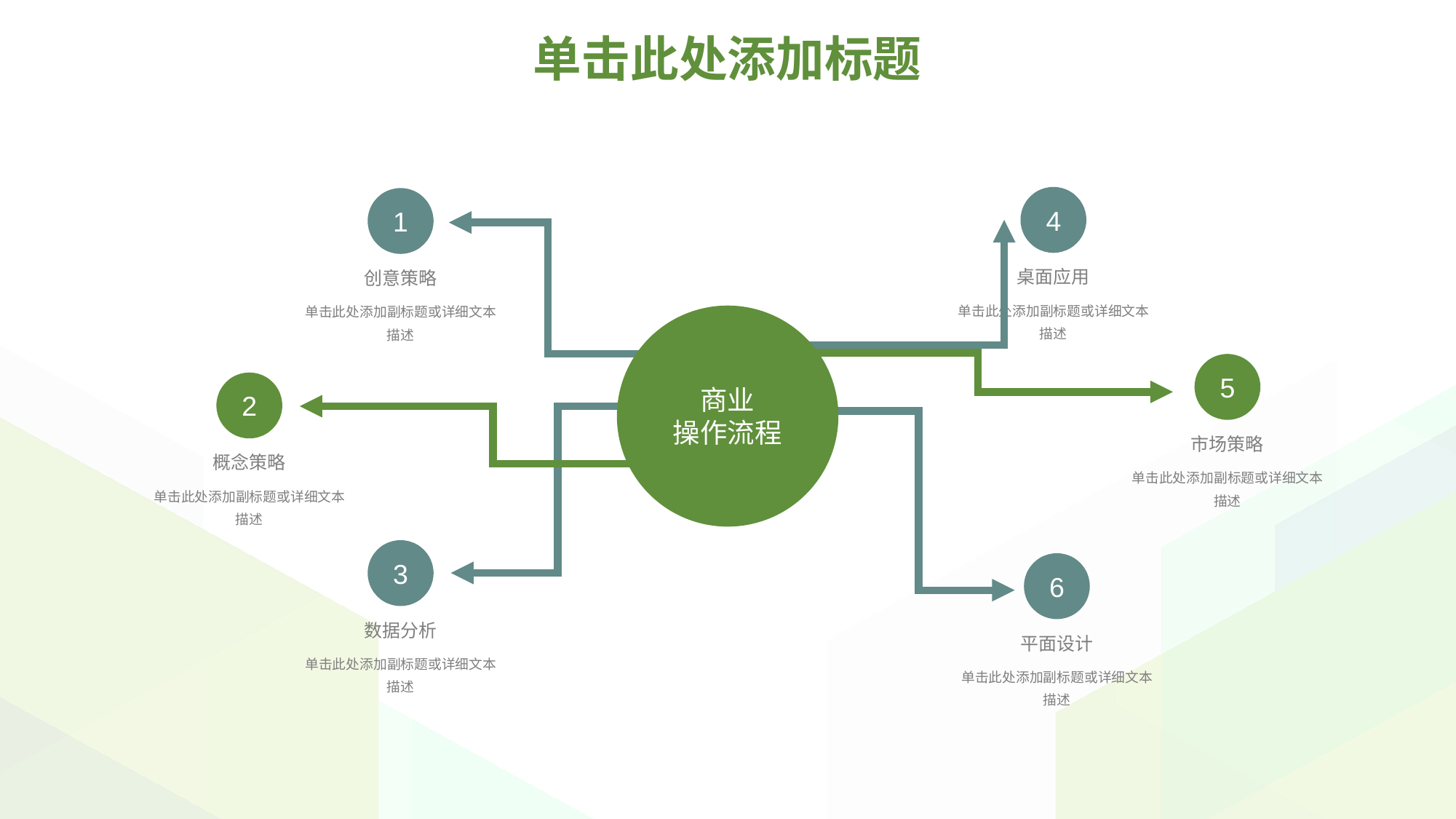

# 单击此处添加标题
4
1
桌面应用
创意策略
单击此处添加副标题或详细文本描述
单击此处添加副标题或详细文本描述
商业
操作流程
5
2
市场策略
概念策略
单击此处添加副标题或详细文本描述
单击此处添加副标题或详细文本描述
3
6
数据分析
平面设计
单击此处添加副标题或详细文本描述
单击此处添加副标题或详细文本描述